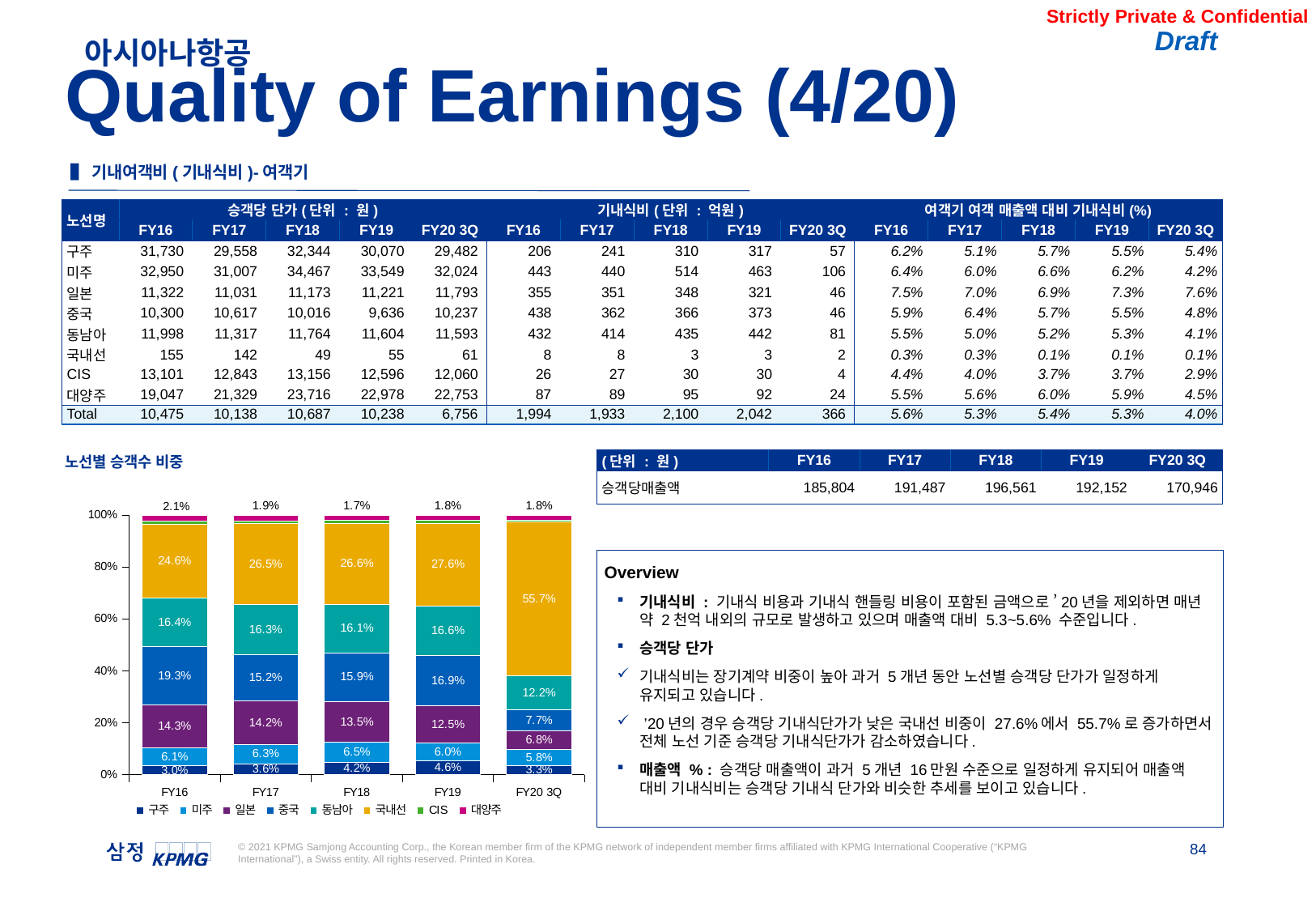

아시아나항공
Quality of Earnings (4/20)
▌기내여객비(기내식비)-여객기

| 노선명 | 승객당 단가(단위 : 원) |  |  |  |  | 기내식비(단위 : 억원) |  |  |  |  | 여객기 여객 매출액 대비 기내식비(%) |  |  |  |  |
| --- | --- | --- | --- | --- | --- | --- | --- | --- | --- | --- | --- | --- | --- | --- | --- |
|  | FY16 | FY17 | FY18 | FY19 | FY20 3Q | FY16 | FY17 | FY18 | FY19 | FY20 3Q | FY16 | FY17 | FY18 | FY19 | FY20 3Q |
| 구주 | 31,730 | 29,558 | 32,344 | 30,070 | 29,482 | 206 | 241 | 310 | 317 | 57 | 6.2% | 5.1% | 5.7% | 5.5% | 5.4% |
| 미주 | 32,950 | 31,007 | 34,467 | 33,549 | 32,024 | 443 | 440 | 514 | 463 | 106 | 6.4% | 6.0% | 6.6% | 6.2% | 4.2% |
| 일본 | 11,322 | 11,031 | 11,173 | 11,221 | 11,793 | 355 | 351 | 348 | 321 | 46 | 7.5% | 7.0% | 6.9% | 7.3% | 7.6% |
| 중국 | 10,300 | 10,617 | 10,016 | 9,636 | 10,237 | 438 | 362 | 366 | 373 | 46 | 5.9% | 6.4% | 5.7% | 5.5% | 4.8% |
| 동남아 | 11,998 | 11,317 | 11,764 | 11,604 | 11,593 | 432 | 414 | 435 | 442 | 81 | 5.5% | 5.0% | 5.2% | 5.3% | 4.1% |
| 국내선 | 155 | 142 | 49 | 55 | 61 | 8 | 8 | 3 | 3 | 2 | 0.3% | 0.3% | 0.1% | 0.1% | 0.1% |
| CIS | 13,101 | 12,843 | 13,156 | 12,596 | 12,060 | 26 | 27 | 30 | 30 | 4 | 4.4% | 4.0% | 3.7% | 3.7% | 2.9% |
| 대양주 | 19,047 | 21,329 | 23,716 | 22,978 | 22,753 | 87 | 89 | 95 | 92 | 24 | 5.5% | 5.6% | 6.0% | 5.9% | 4.5% |
| Total | 10,475 | 10,138 | 10,687 | 10,238 | 6,756 | 1,994 | 1,933 | 2,100 | 2,042 | 366 | 5.6% | 5.3% | 5.4% | 5.3% | 4.0% |

### Chart: 노선별 승객수 비중

| Category | 구주 | 미주 | 일본 | 중국 | 동남아 | 국내선 | CIS | 대양주 |
|---|---|---|---|---|---|---|---|---|
| FY16 | 0.029566957787481803 | 0.06108988355167395 | 0.14255822416302766 | 0.19323144104803494 | 0.1637099708879185 | 0.24608806404657932 | 0.008961062590975255 | 0.020787845705967978 |
| FY17 | 0.03633125556544969 | 0.06317898486197684 | 0.14158504007123776 | 0.15173642030276047 | 0.16300089047195013 | 0.2650044523597507 | 0.00948352626892253 | 0.018566340160284953 |
| FY18 | 0.041672098379176986 | 0.06474601312301742 | 0.13531482205709816 | 0.1587363664015991 | 0.16060487550514926 | 0.26554556120453654 | 0.009907443618824143 | 0.01733802633294225 |
| FY19 | 0.04601012746638729 | 0.060240963855421686 | 0.1247599092020255 | 0.16884931028461672 | 0.16640474943251266 | 0.27623537628775974 | 0.010433036493801293 | 0.01754845468831849 |
| FY20 3Q | 0.033287101248266296 | 0.057558945908460474 | 0.0677877947295423 | 0.07732316227461858 | 0.12170596393897365 | 0.5573855755894591 | 0.006414701803051317 | 0.018030513176144243 |
| (단위 : 원) | FY16 | FY17 | FY18 | FY19 | FY20 3Q |
| --- | --- | --- | --- | --- | --- |
| 승객당매출액 | 185,804 | 191,487 | 196,561 | 192,152 | 170,946 |
Overview
기내식비 : 기내식 비용과 기내식 핸들링 비용이 포함된 금액으로 ’20년을 제외하면 매년 약 2천억 내외의 규모로 발생하고 있으며 매출액 대비 5.3~5.6% 수준입니다.
승객당 단가
기내식비는 장기계약 비중이 높아 과거 5개년 동안 노선별 승객당 단가가 일정하게 유지되고 있습니다.
 ’20년의 경우 승객당 기내식단가가 낮은 국내선 비중이 27.6%에서 55.7%로 증가하면서 전체 노선 기준 승객당 기내식단가가 감소하였습니다.
매출액 % : 승객당 매출액이 과거 5개년 16만원 수준으로 일정하게 유지되어 매출액 대비 기내식비는 승객당 기내식 단가와 비슷한 추세를 보이고 있습니다.